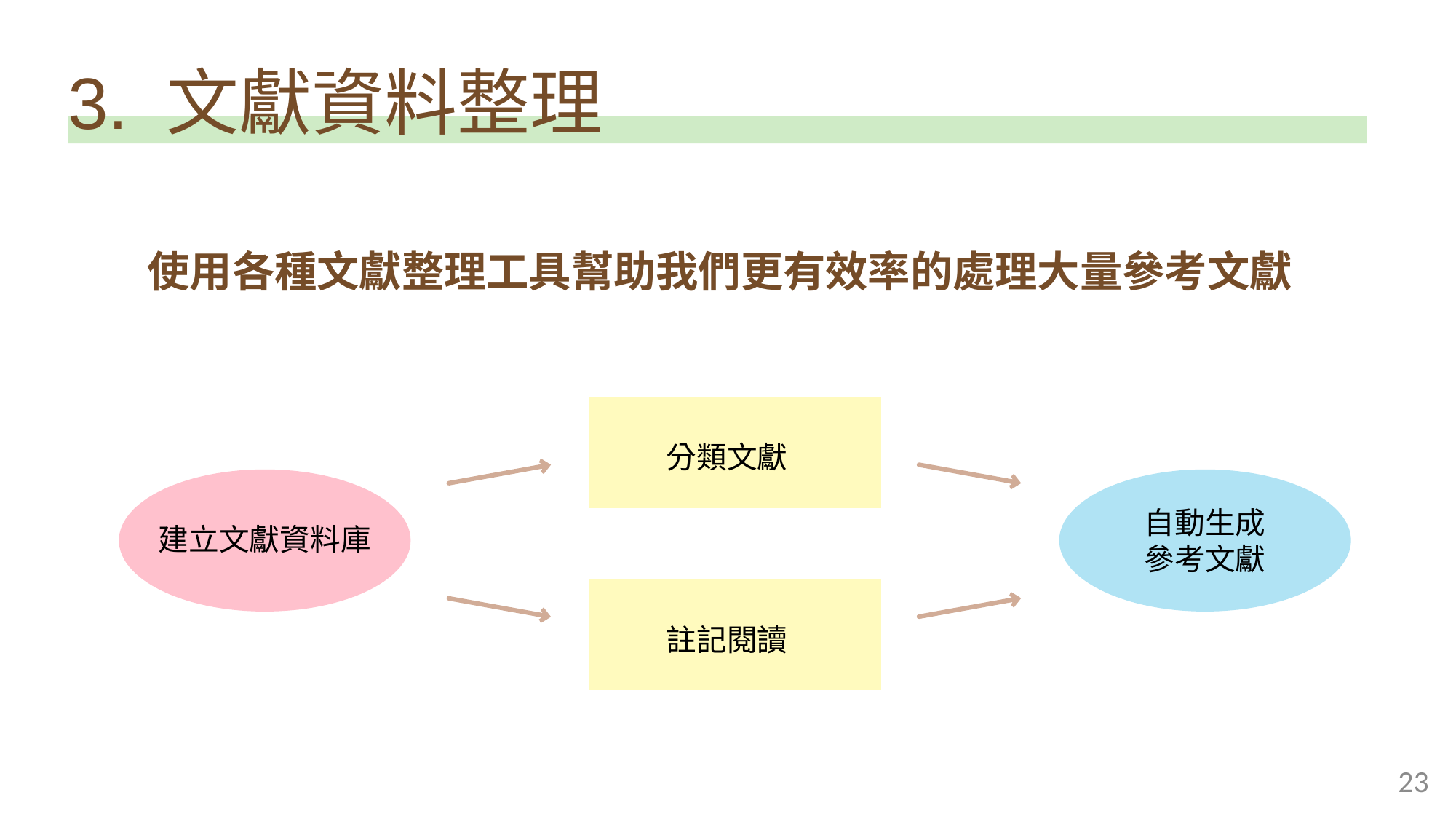

3. 文獻資料整理

使用各種文獻整理工具幫助我們更有效率的處理大量參考文獻

分類文獻

自動生成
參考文獻
建立文獻資料庫

註記閱讀

23